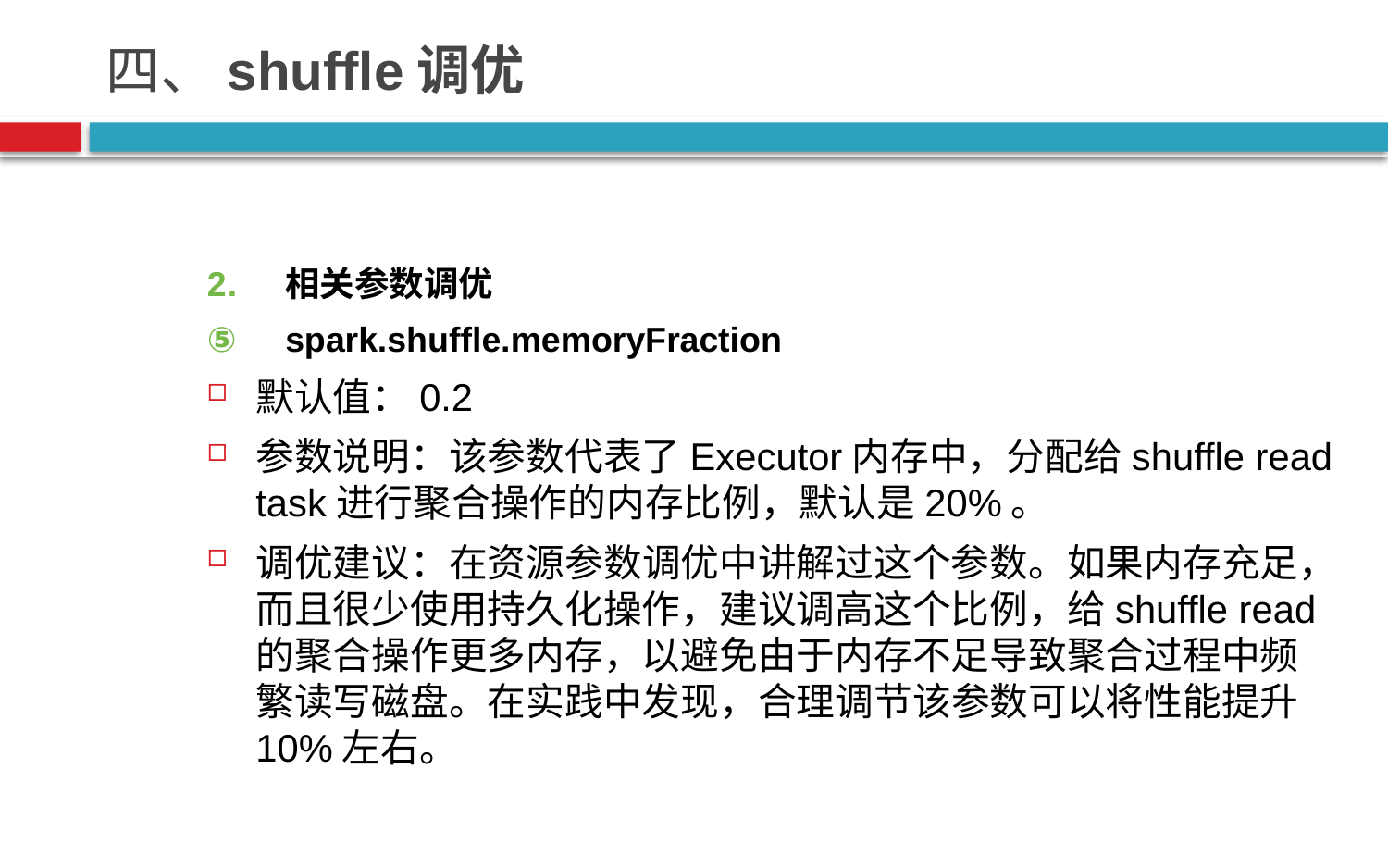

# 四、shuffle调优
相关参数调优
spark.shuffle.memoryFraction
默认值：0.2
参数说明：该参数代表了Executor内存中，分配给shuffle read task进行聚合操作的内存比例，默认是20%。
调优建议：在资源参数调优中讲解过这个参数。如果内存充足，而且很少使用持久化操作，建议调高这个比例，给shuffle read的聚合操作更多内存，以避免由于内存不足导致聚合过程中频繁读写磁盘。在实践中发现，合理调节该参数可以将性能提升10%左右。